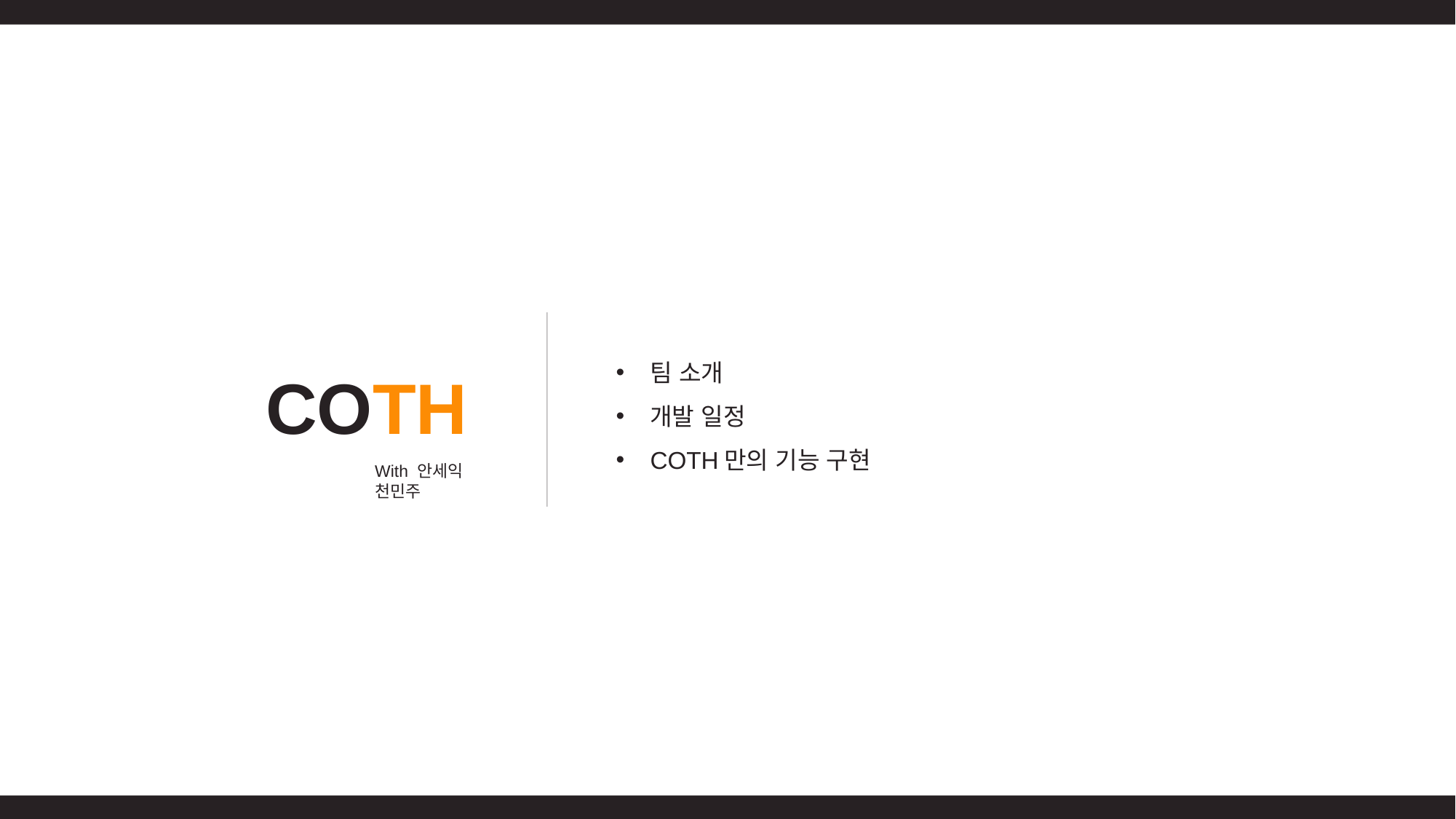

팀 소개
개발 일정
COTH만의 기능 구현
COTH
With 안세익 천민주